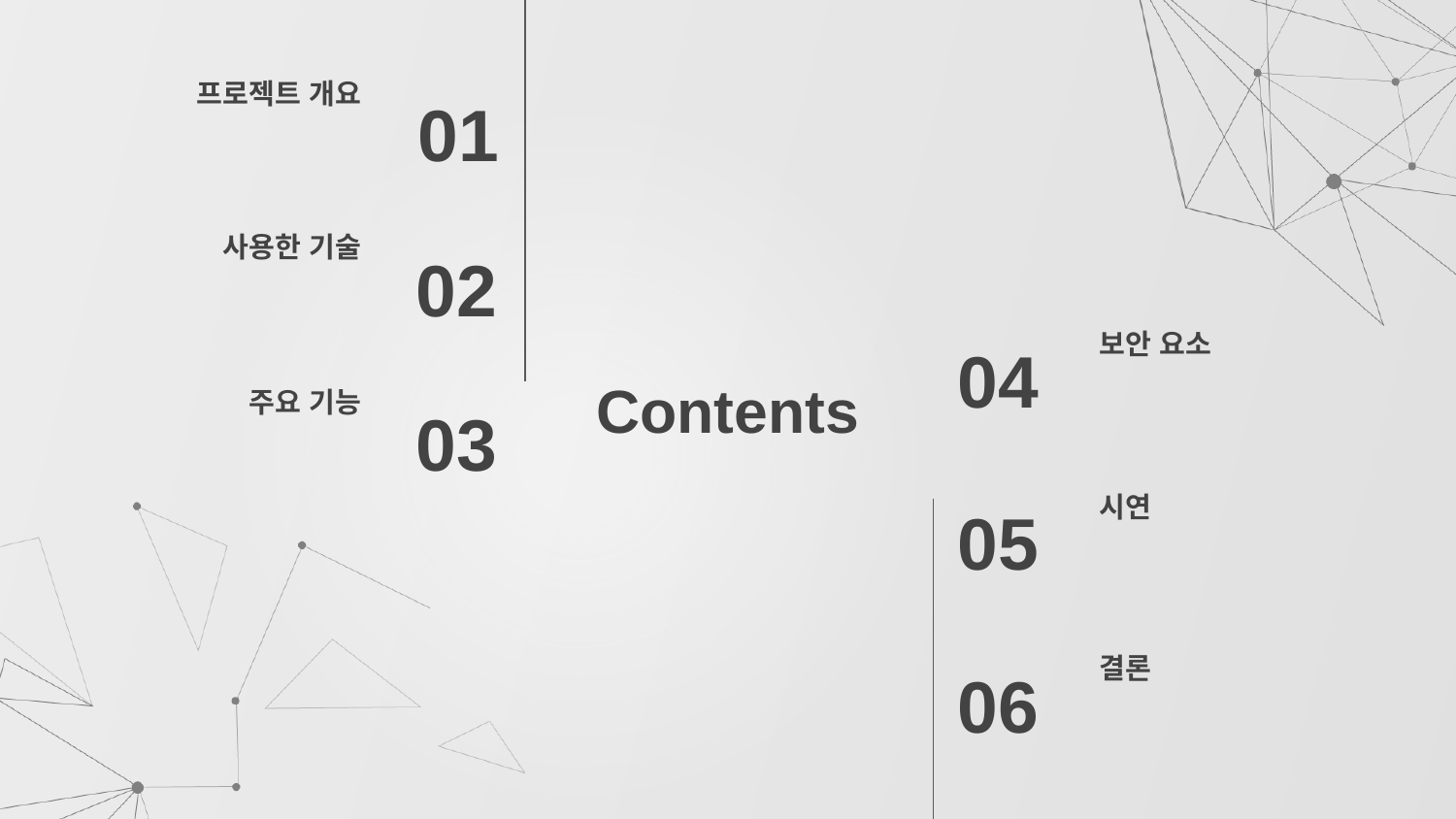

프로젝트 개요
01

사용한 기술
02

보안 요소
04
# Contents
주요 기능

03

시연
05

결론
06